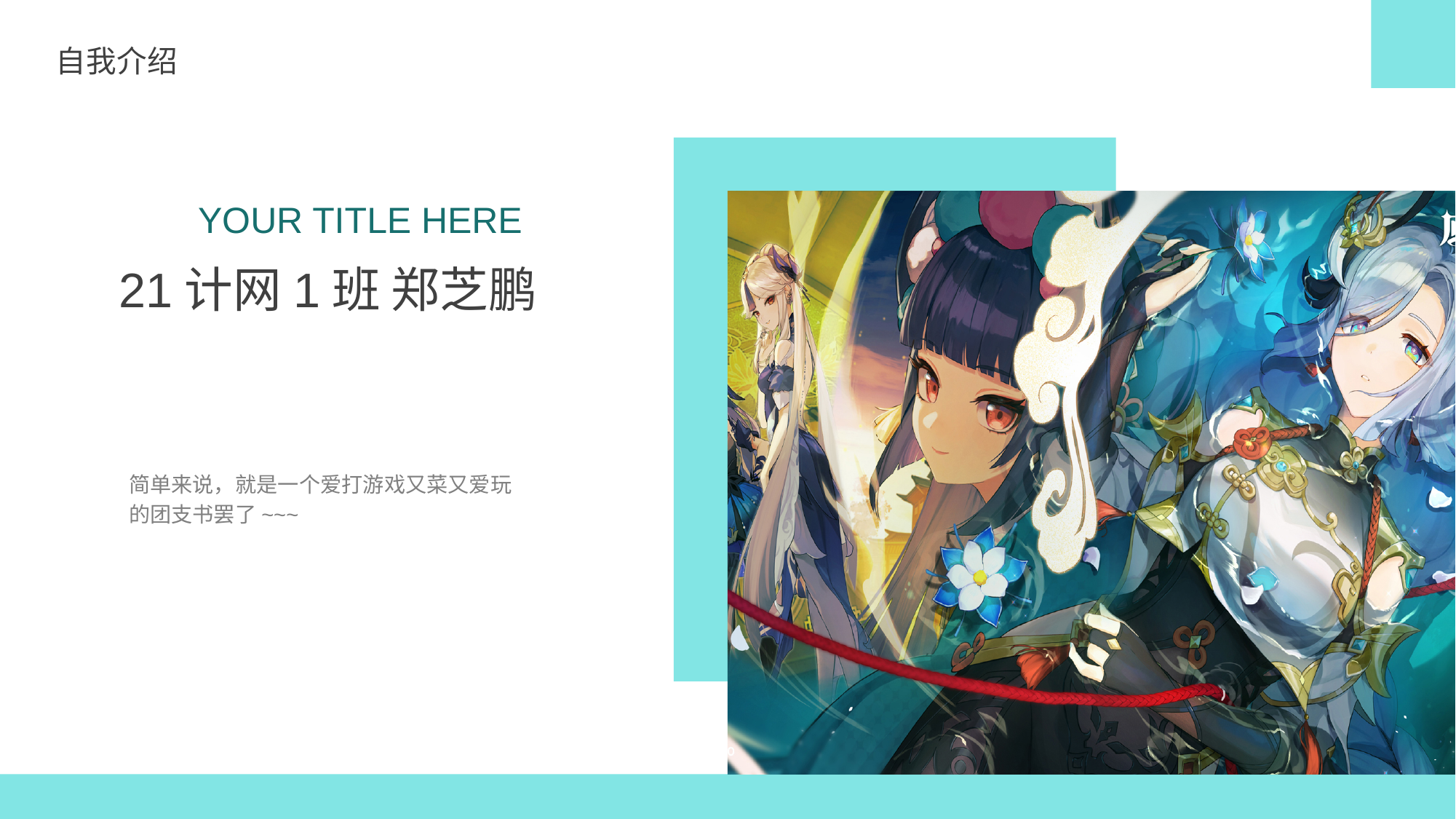

自我介绍

YOUR TITLE HERE

21计网1班 郑芝鹏
简单来说，就是一个爱打游戏又菜又爱玩的团支书罢了~~~